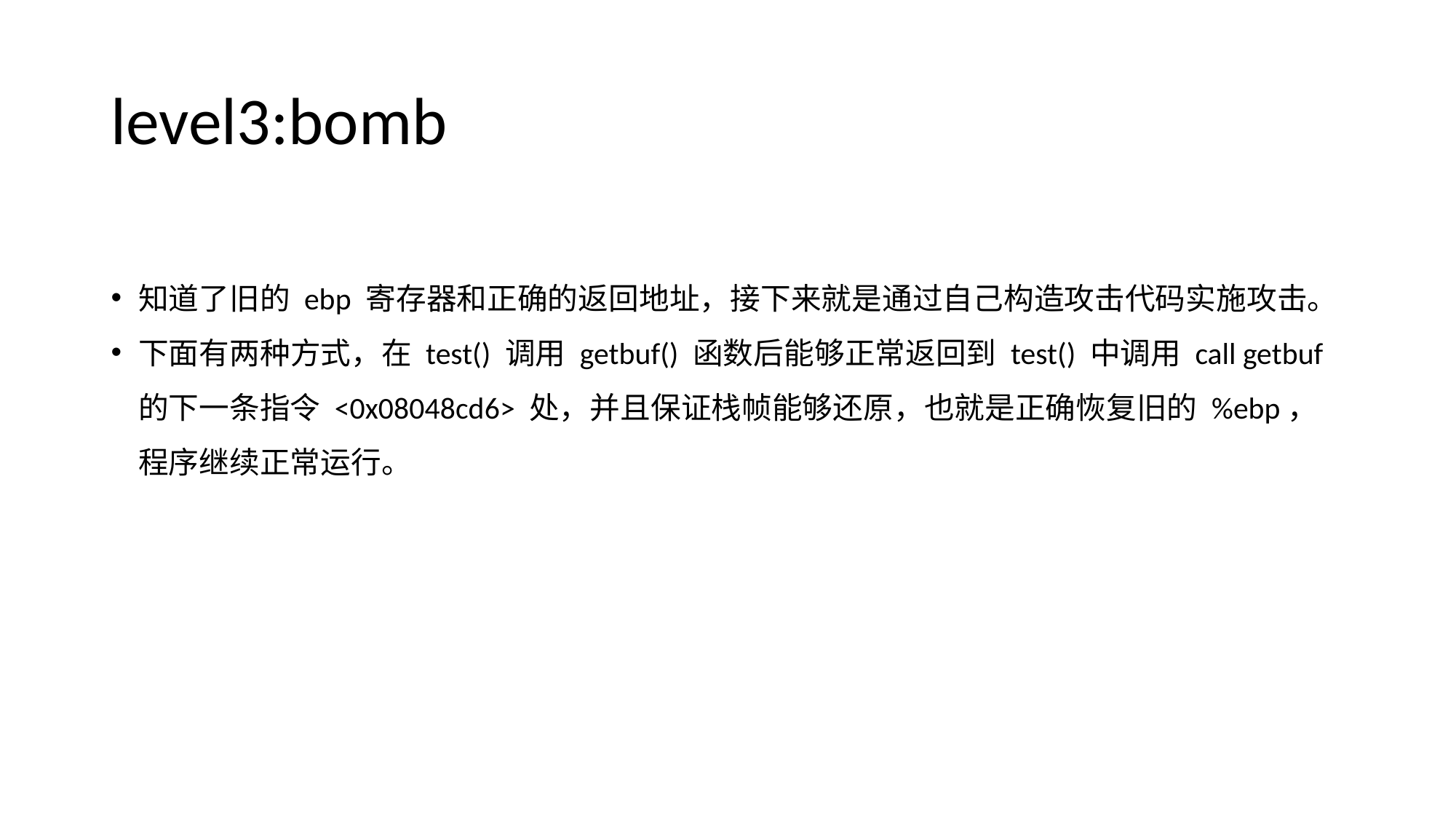

# level3:bomb
知道了旧的 ebp 寄存器和正确的返回地址，接下来就是通过自己构造攻击代码实施攻击。
下面有两种方式，在 test() 调用 getbuf() 函数后能够正常返回到 test() 中调用 call getbuf 的下一条指令 <0x08048cd6> 处，并且保证栈帧能够还原，也就是正确恢复旧的 %ebp，程序继续正常运行。